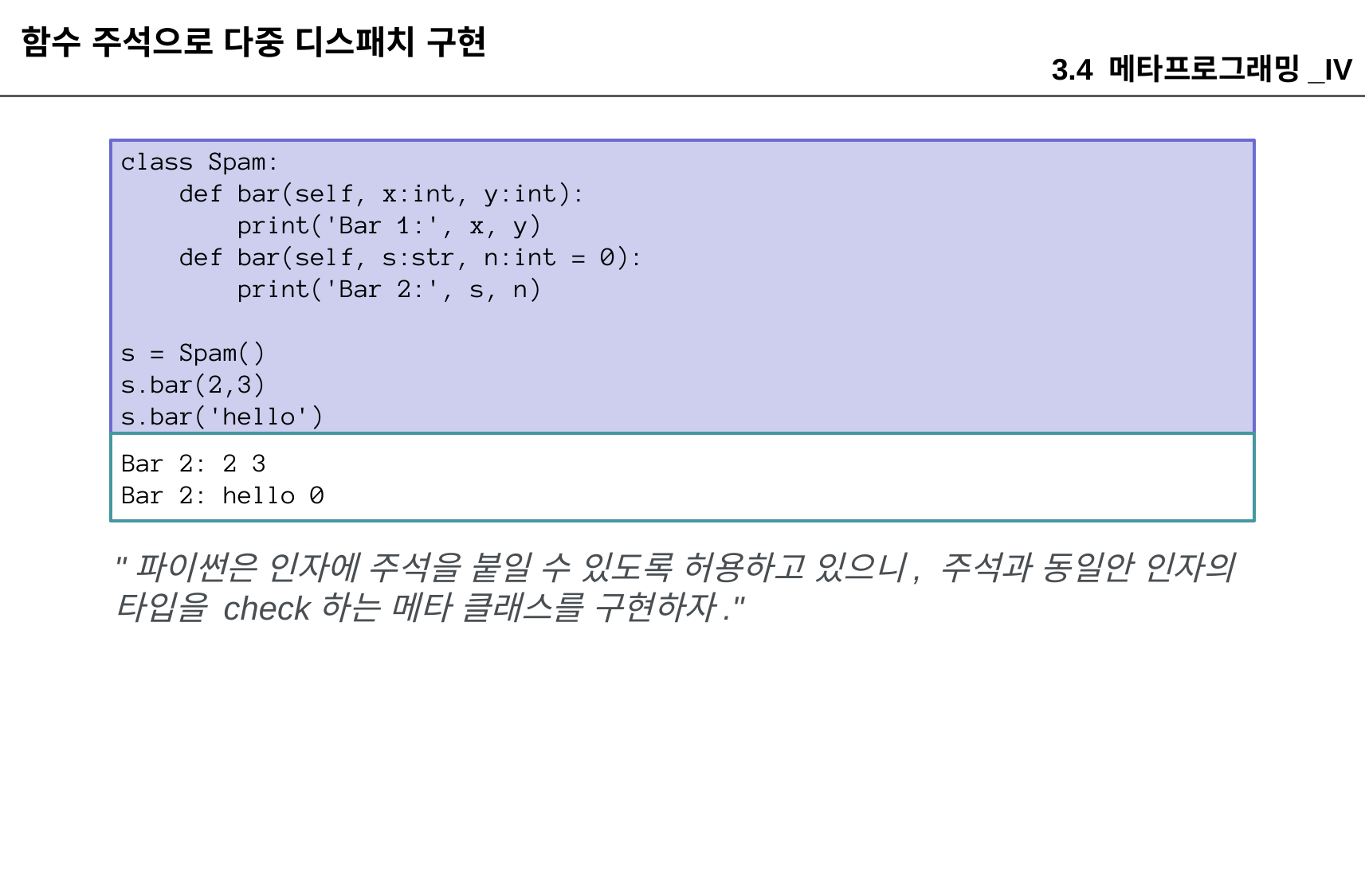

함수 주석으로 다중 디스패치 구현
3.4 메타프로그래밍_IV
class Spam:
    def bar(self, x:int, y:int):
        print('Bar 1:', x, y)
    def bar(self, s:str, n:int = 0):
        print('Bar 2:', s, n)

s = Spam()
s.bar(2,3)
s.bar('hello')
Bar 2: 2 3
Bar 2: hello 0
"파이썬은 인자에 주석을 붙일 수 있도록 허용하고 있으니, 주석과 동일안 인자의 타입을 check하는 메타 클래스를 구현하자."